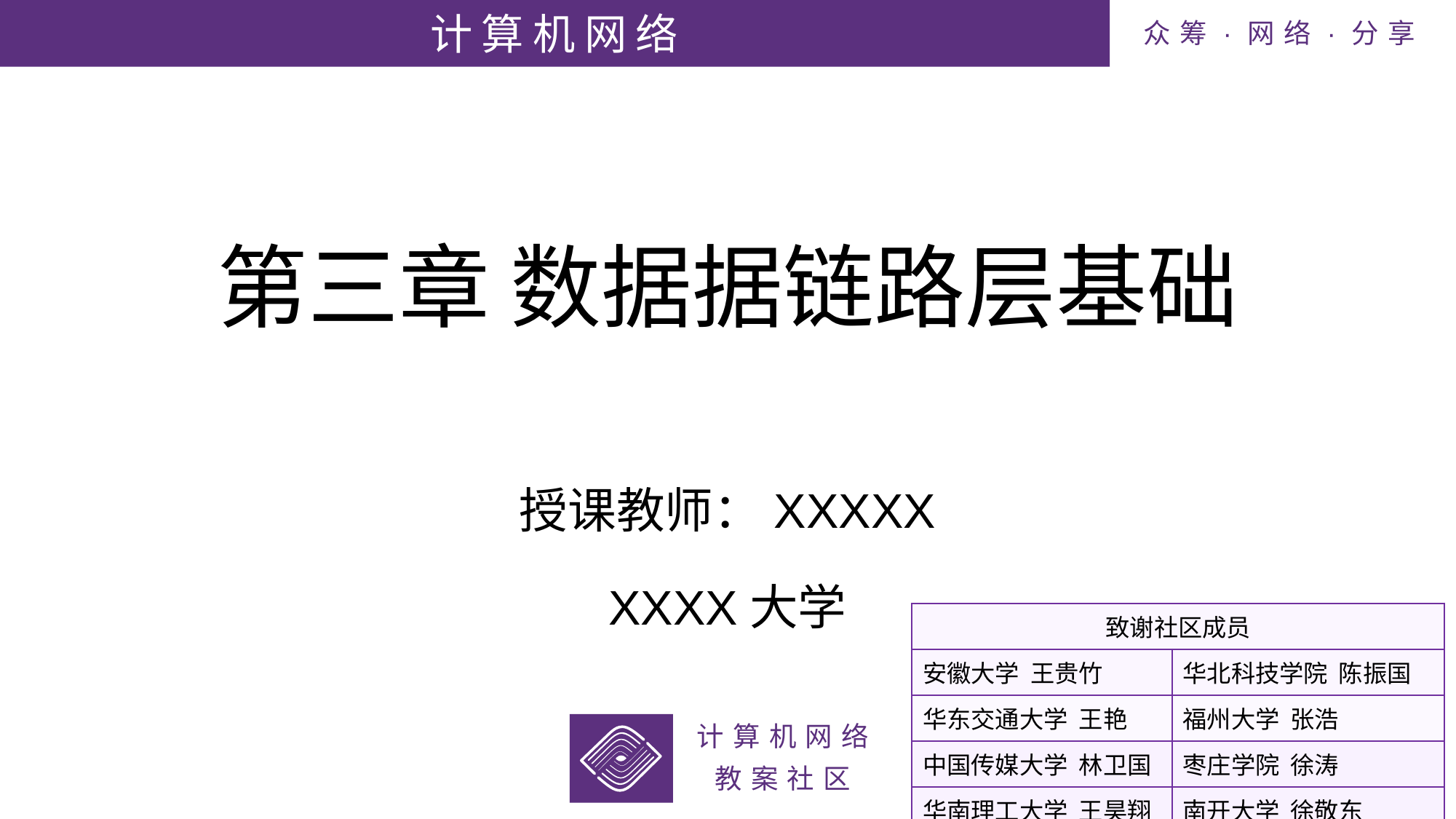

# 第三章 数据据链路层基础
授课教师：XXXXX
XXXX大学
| 致谢社区成员 |  |
| --- | --- |
| 安徽大学 王贵竹 | 华北科技学院 陈振国 |
| 华东交通大学 王艳 | 福州大学 张浩 |
| 中国传媒大学 林卫国 | 枣庄学院 徐涛 |
| 华南理工大学 王昊翔 | 南开大学 徐敬东 |